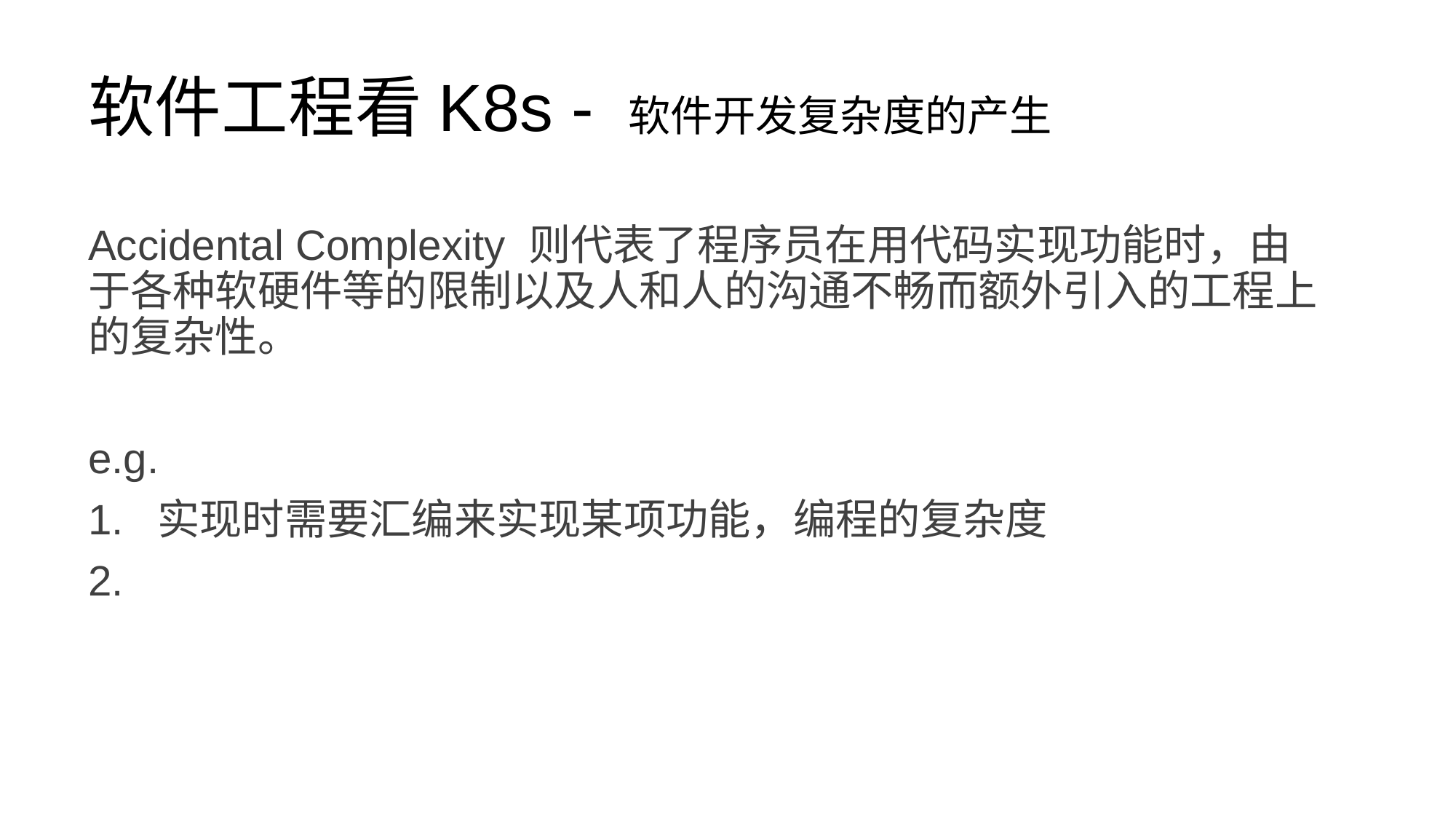

# 软件工程看K8s - 软件开发复杂度的产生
Accidental Complexity 则代表了程序员在用代码实现功能时，由于各种软硬件等的限制以及人和人的沟通不畅而额外引入的工程上的复杂性。

e.g.
1.  实现时需要汇编来实现某项功能，编程的复杂度
2.